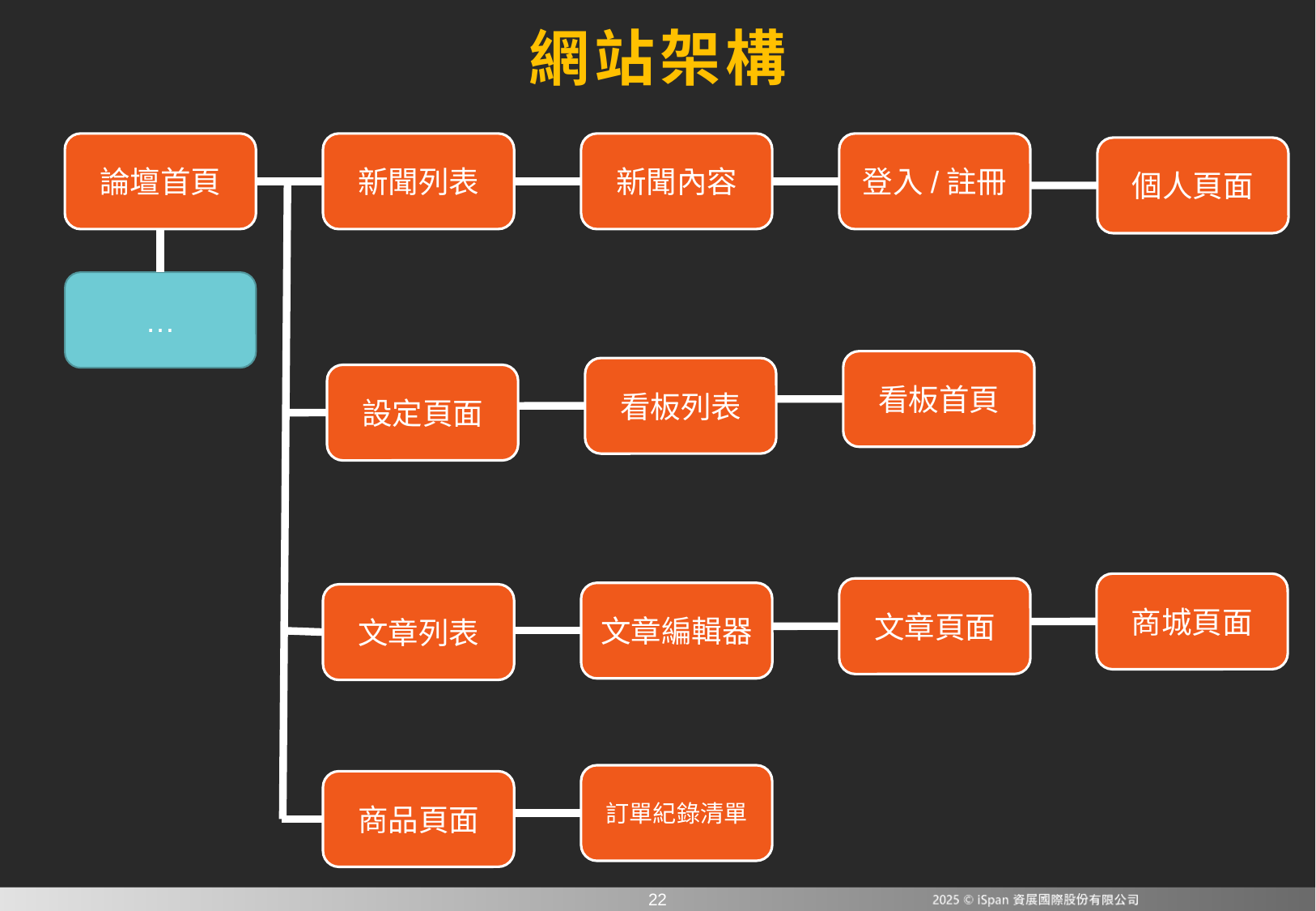

網站架構

論壇首頁
新聞列表
新聞內容
登入/註冊
個人頁面
…
看板首頁
看板列表
設定頁面
商城頁面
文章頁面
文章編輯器
文章列表
訂單紀錄清單
商品頁面